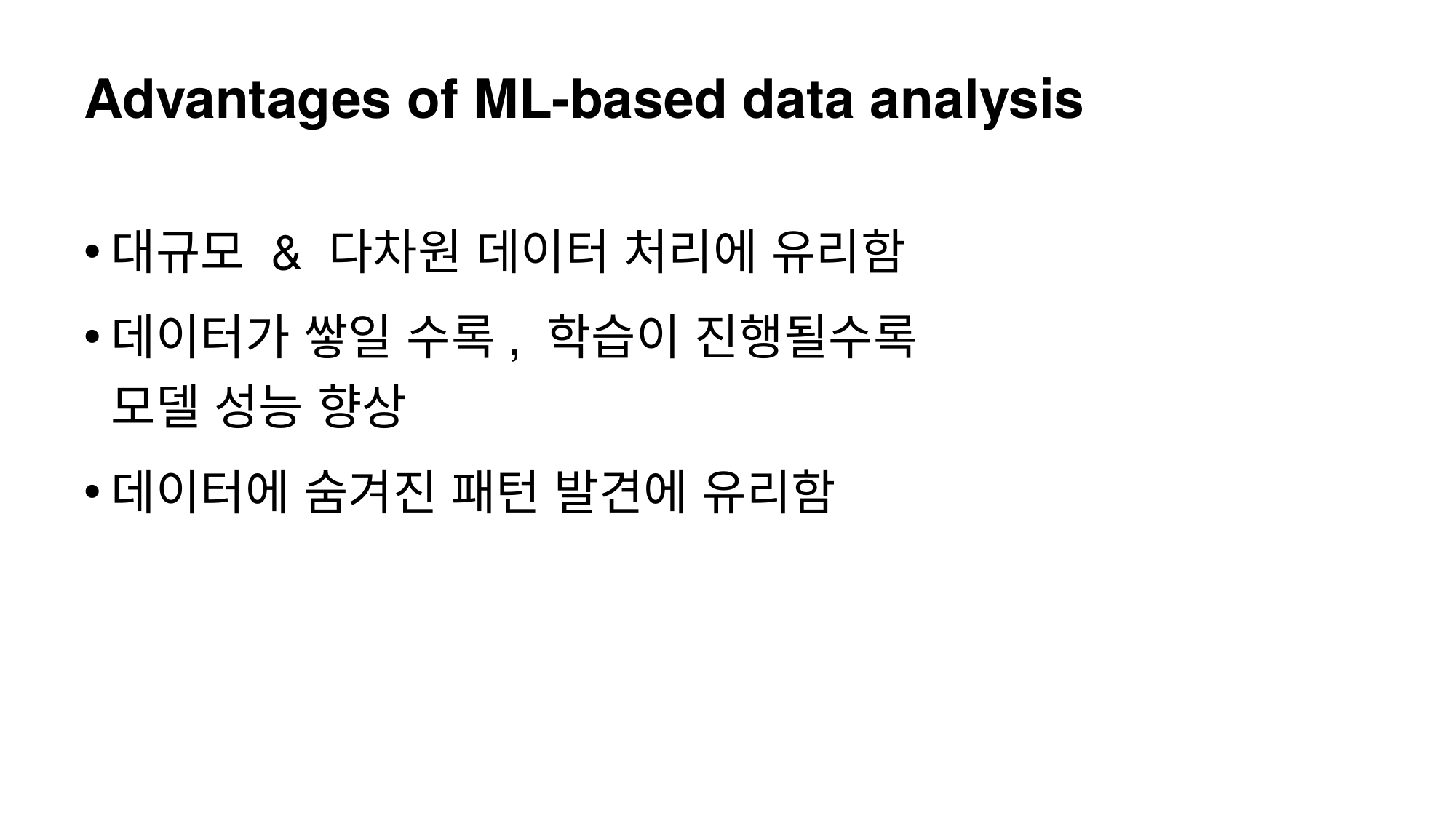

# Advantages of ML-based data analysis
대규모 & 다차원 데이터 처리에 유리함
데이터가 쌓일 수록, 학습이 진행될수록
모델 성능 향상
데이터에 숨겨진 패턴 발견에 유리함